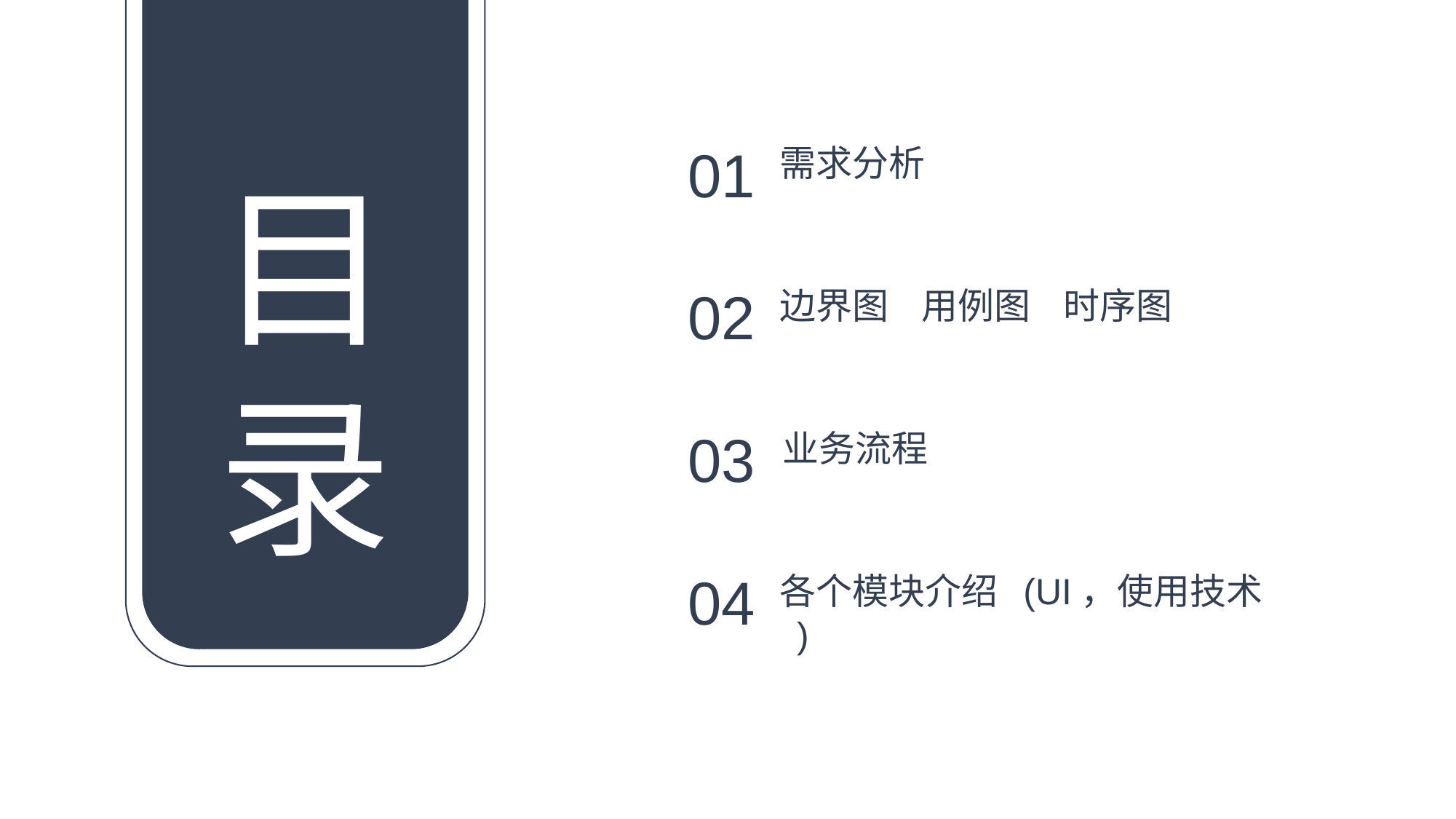

01
需求分析
目
02
边界图    用例图    时序图
录
03
业务流程
04
各个模块介绍  (UI，使用技术 )